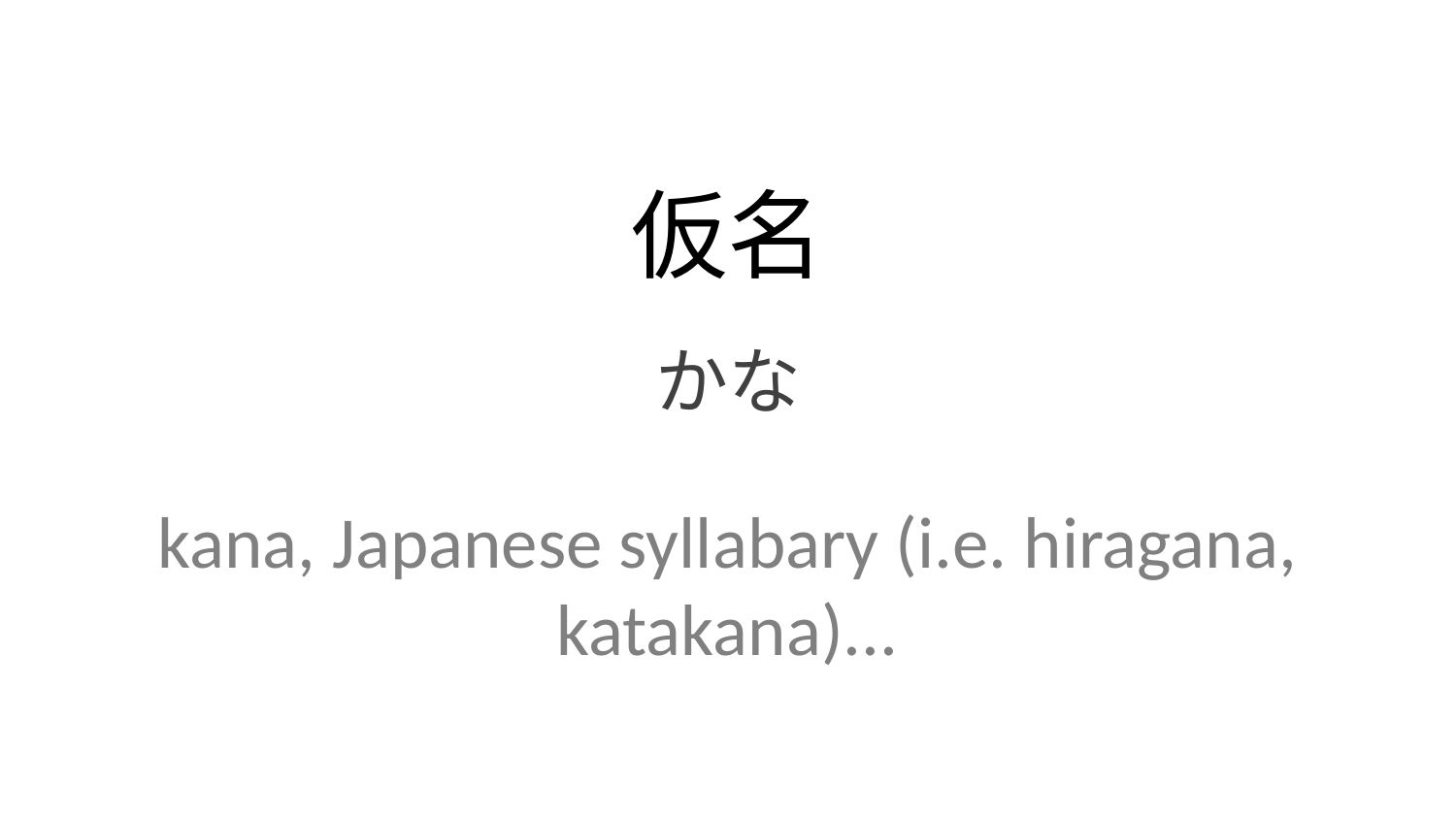

仮名

かな
kana, Japanese syllabary (i.e. hiragana, katakana)...